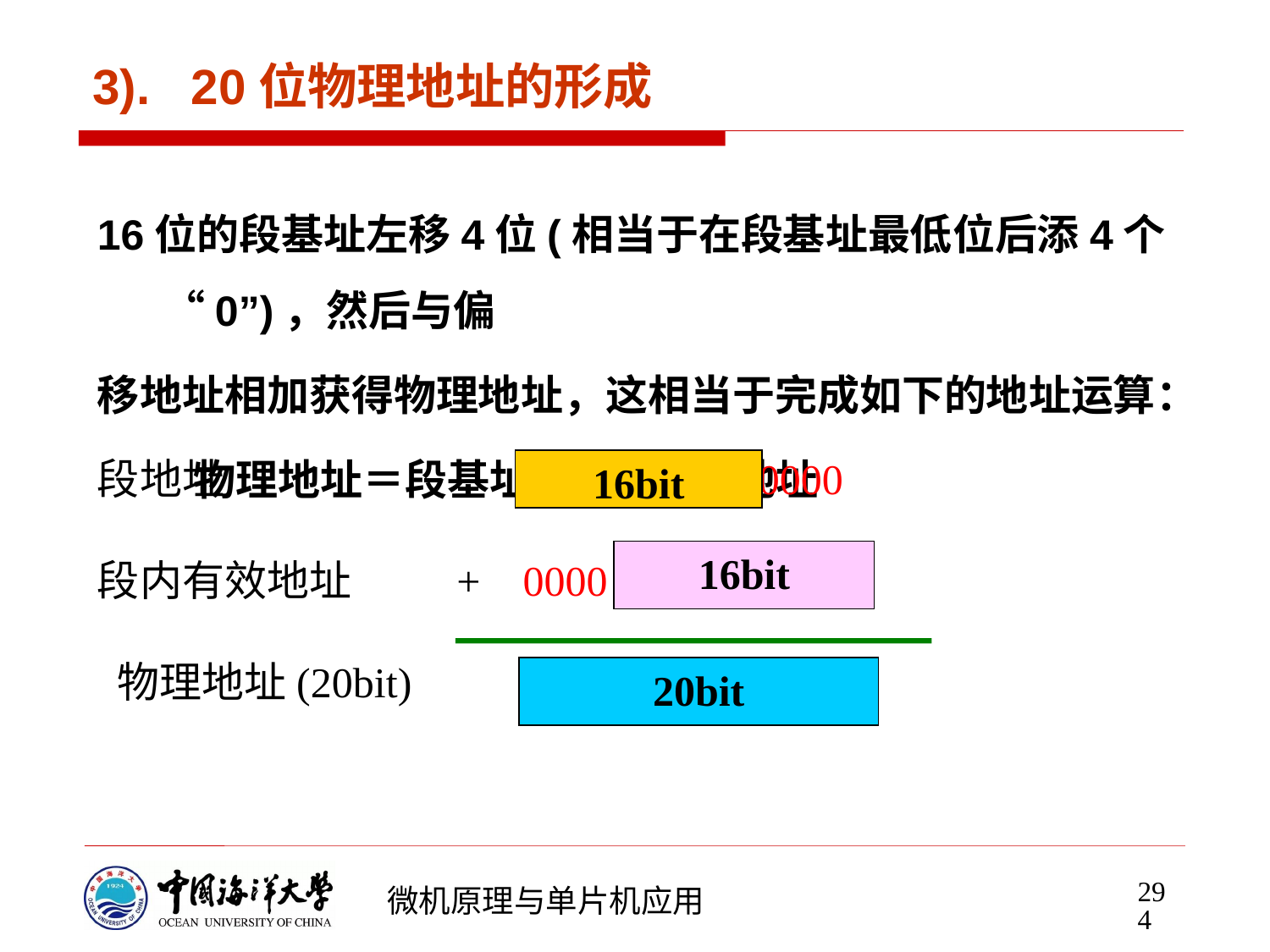

# 3).   20位物理地址的形成
16位的段基址左移4位(相当于在段基址最低位后添4个“0”)，然后与偏
移地址相加获得物理地址，这相当于完成如下的地址运算：
         物理地址＝段基址×16+偏移地址

段地址		  	               0000

段内有效地址          +    0000

 物理地址(20bit)
16bit
16bit

20bit
294